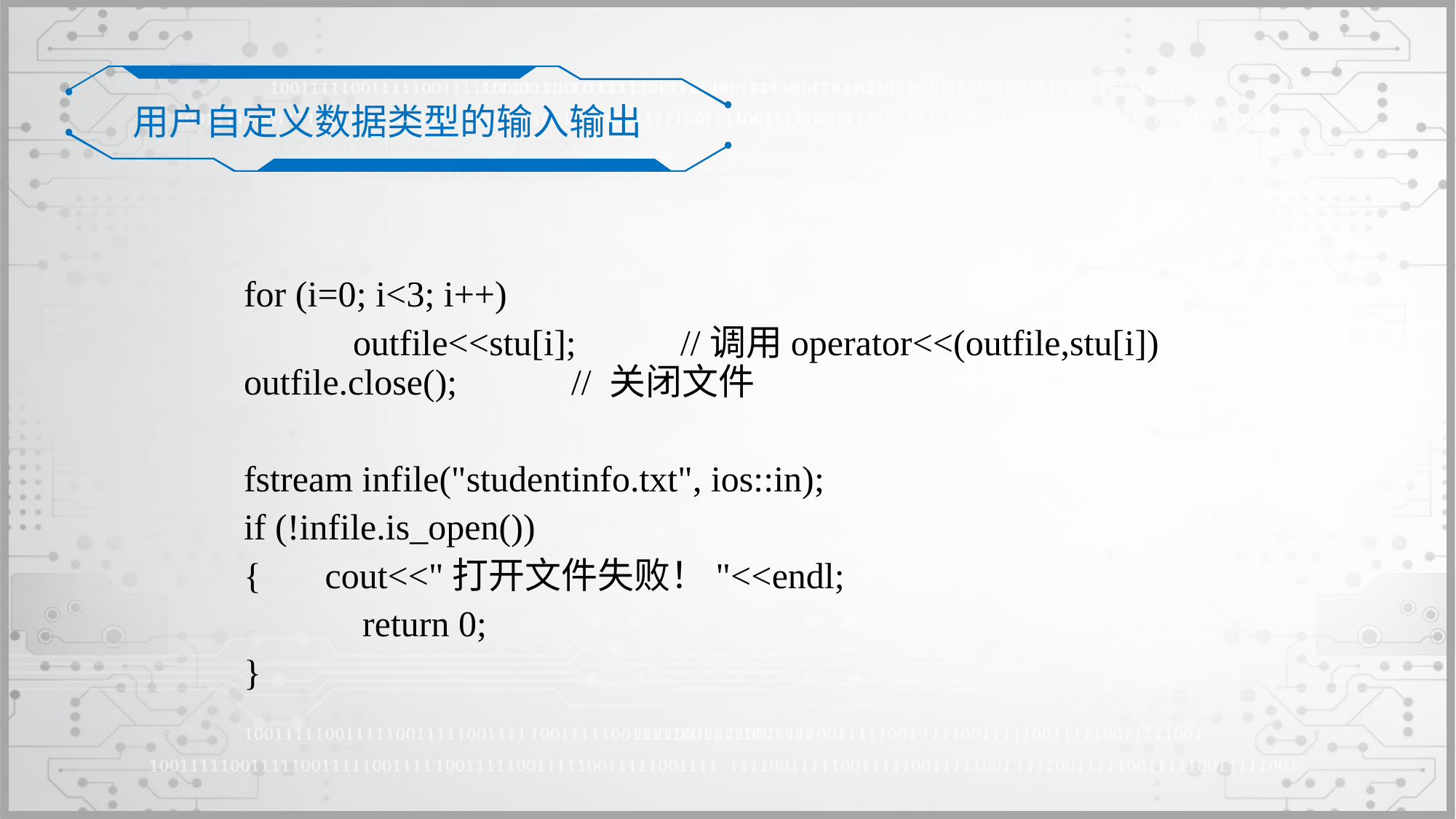

用户自定义数据类型的输入输出
	for (i=0; i<3; i++)
		outfile<<stu[i]; 	//调用operator<<(outfile,stu[i]) outfile.close();		// 关闭文件

	fstream infile("studentinfo.txt", ios::in);
	if (!infile.is_open())
	{       cout<<"打开文件失败！"<<endl;
                   return 0;
	}